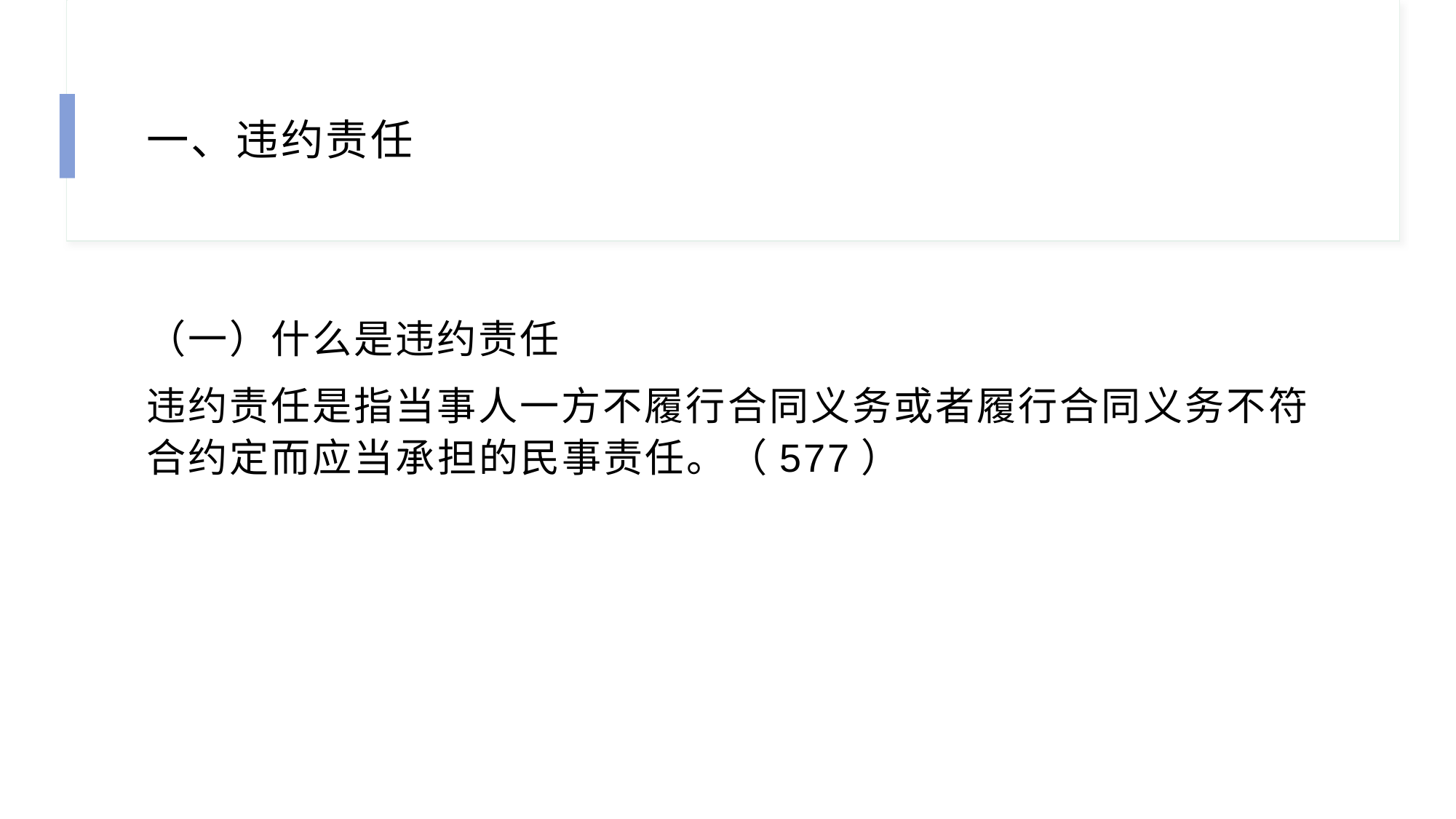

# 一、违约责任
（一）什么是违约责任
违约责任是指当事人一方不履行合同义务或者履行合同义务不符合约定而应当承担的民事责任。（577）